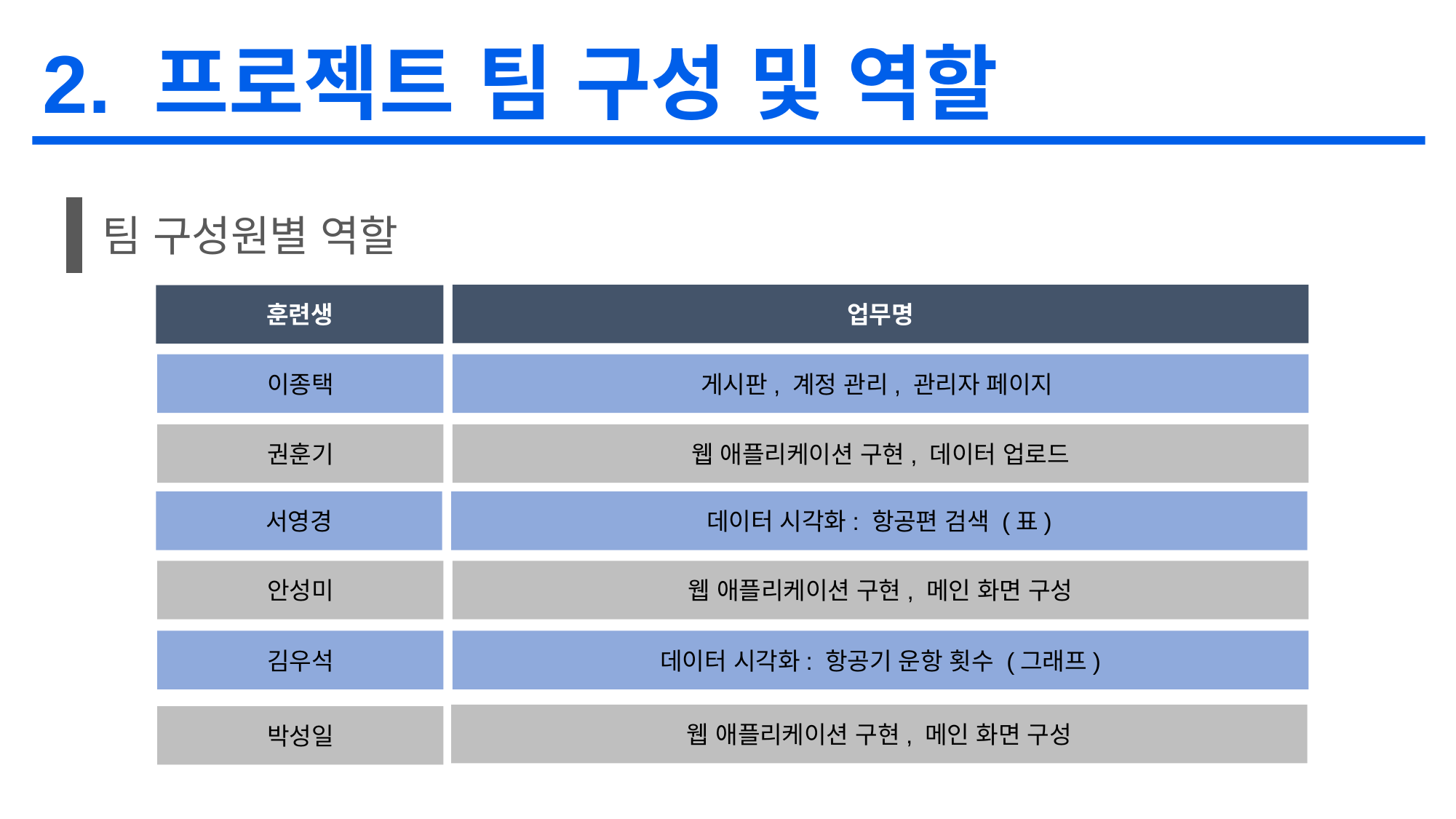

2. 프로젝트 팀 구성 및 역할

팀 구성원별 역할
업무명
훈련생
이종택
게시판, 계정 관리, 관리자 페이지
권훈기
웹 애플리케이션 구현, 데이터 업로드
서영경
데이터 시각화: 항공편 검색 (표)
안성미
웹 애플리케이션 구현, 메인 화면 구성
김우석
데이터 시각화: 항공기 운항 횟수 (그래프)
웹 애플리케이션 구현, 메인 화면 구성
박성일